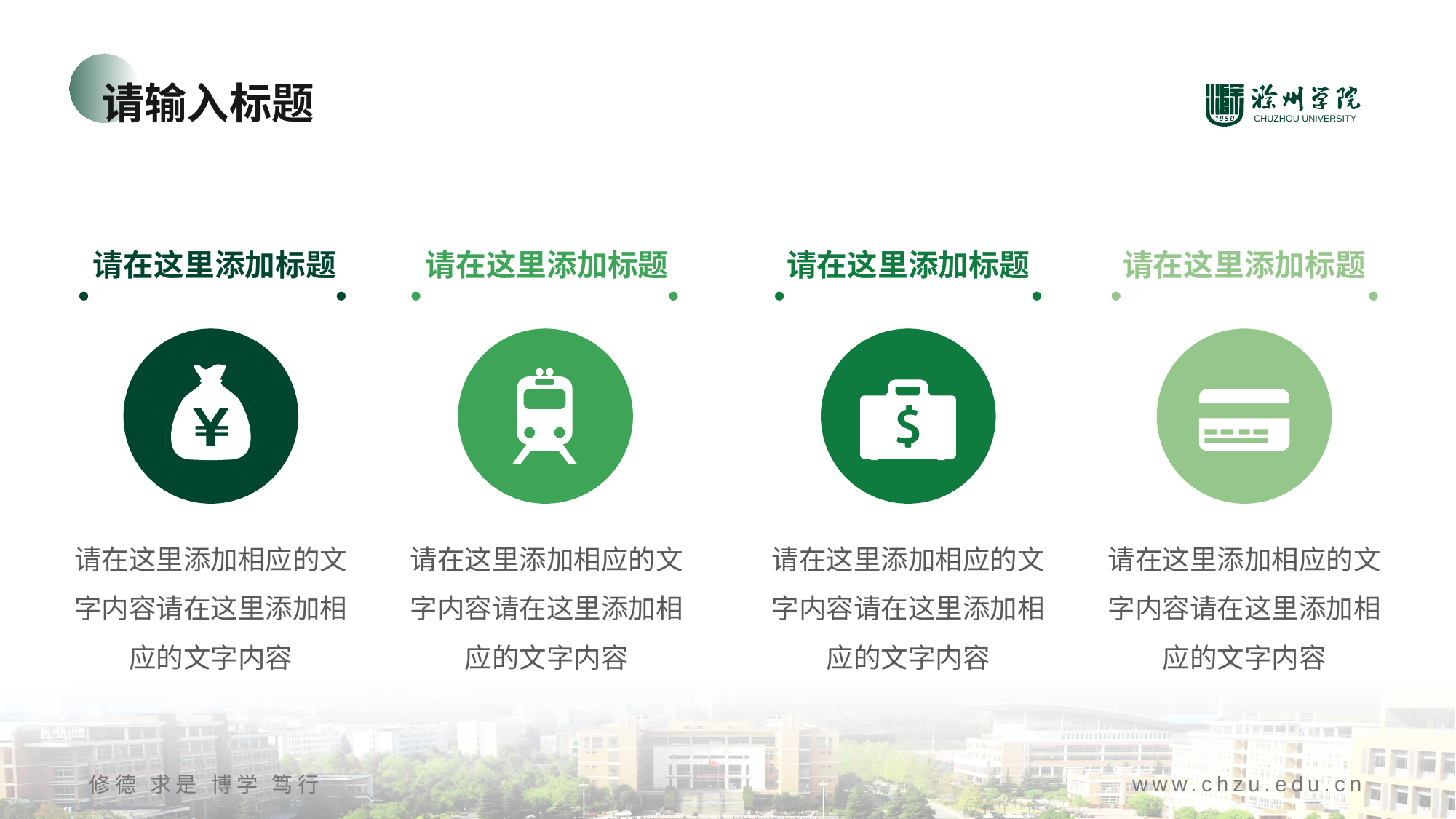

请输入标题

请在这里添加标题
请在这里添加标题
请在这里添加标题
请在这里添加标题

请在这里添加相应的文字内容请在这里添加相应的文字内容
请在这里添加相应的文字内容请在这里添加相应的文字内容
请在这里添加相应的文字内容请在这里添加相应的文字内容
请在这里添加相应的文字内容请在这里添加相应的文字内容